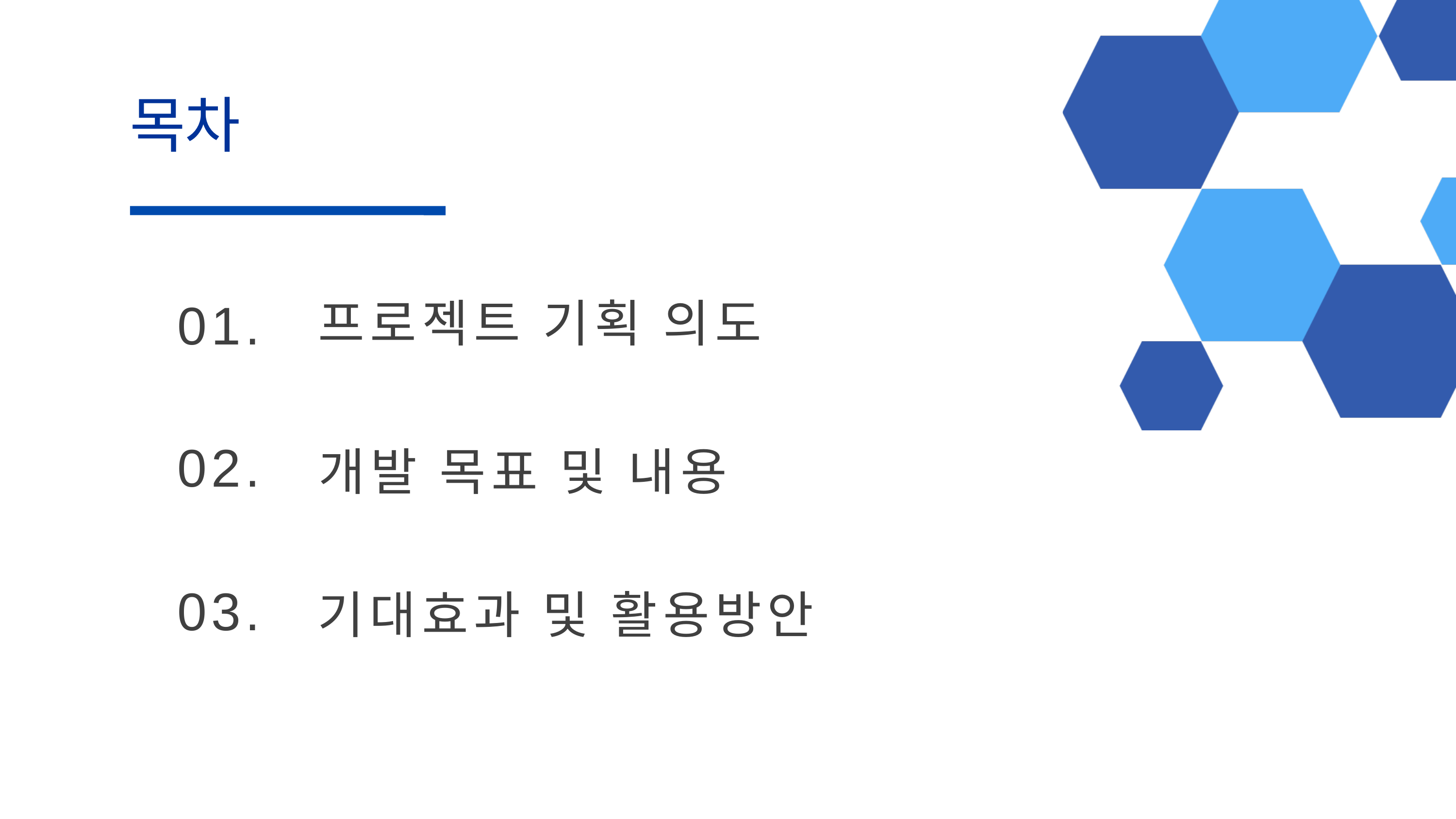

목차

프로젝트 기획 의도
01.
02.
개발 목표 및 내용
03.
기대효과 및 활용방안